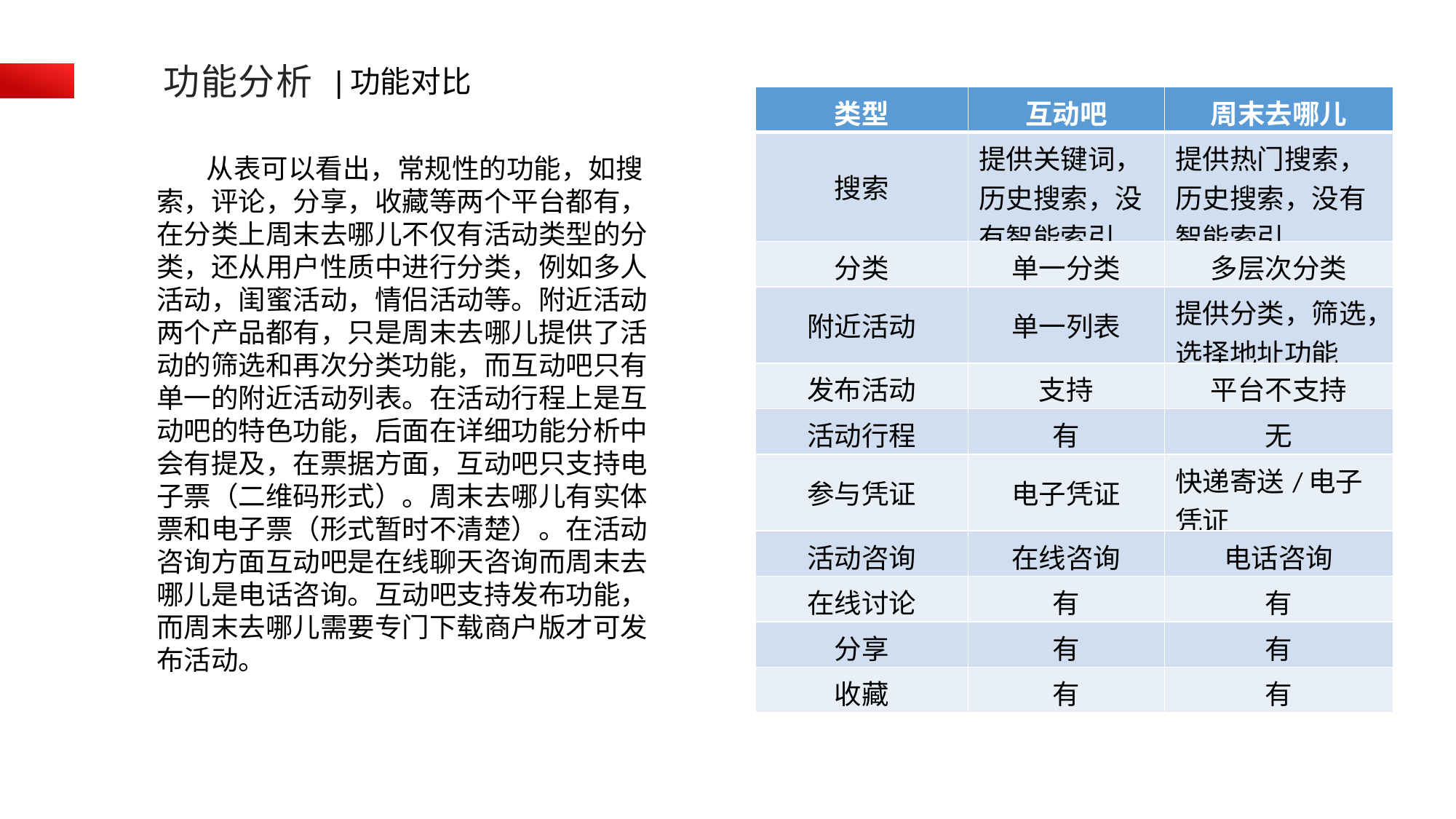

功能分析
|功能对比

| 类型 | 互动吧 | 周末去哪儿 |
| --- | --- | --- |
| 搜索 | 提供关键词，历史搜索，没有智能索引 | 提供热门搜索，历史搜索，没有智能索引 |
| 分类 | 单一分类 | 多层次分类 |
| 附近活动 | 单一列表 | 提供分类，筛选，选择地址功能 |
| 发布活动 | 支持 | 平台不支持 |
| 活动行程 | 有 | 无 |
| 参与凭证 | 电子凭证 | 快递寄送/电子凭证 |
| 活动咨询 | 在线咨询 | 电话咨询 |
| 在线讨论 | 有 | 有 |
| 分享 | 有 | 有 |
| 收藏 | 有 | 有 |
       从表可以看出，常规性的功能，如搜索，评论，分享，收藏等两个平台都有，在分类上周末去哪儿不仅有活动类型的分类，还从用户性质中进行分类，例如多人活动，闺蜜活动，情侣活动等。附近活动两个产品都有，只是周末去哪儿提供了活动的筛选和再次分类功能，而互动吧只有单一的附近活动列表。在活动行程上是互动吧的特色功能，后面在详细功能分析中会有提及，在票据方面，互动吧只支持电子票（二维码形式）。周末去哪儿有实体票和电子票（形式暂时不清楚）。在活动咨询方面互动吧是在线聊天咨询而周末去哪儿是电话咨询。互动吧支持发布功能，而周末去哪儿需要专门下载商户版才可发布活动。